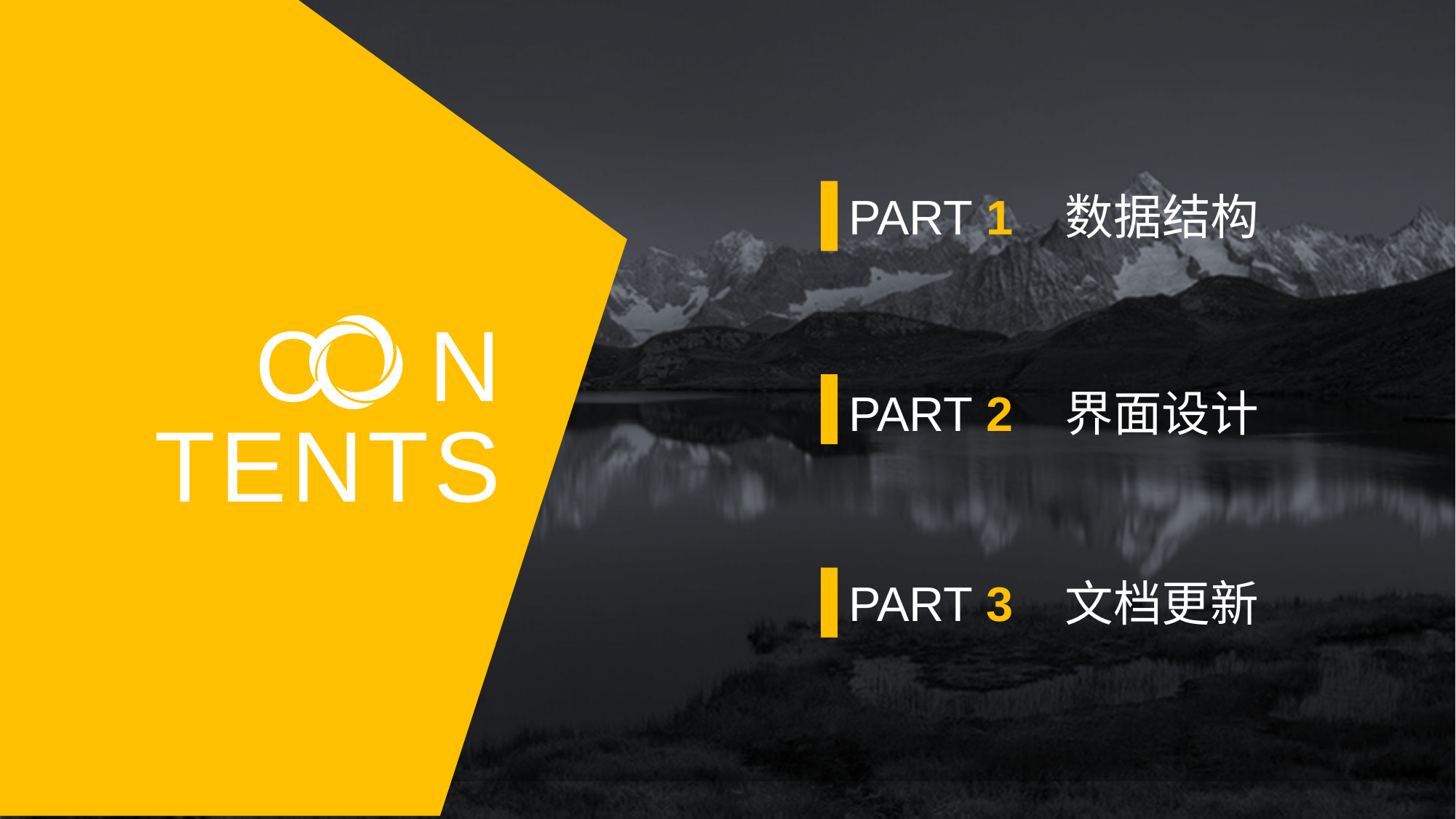

PART 1   数据结构

PART 2   界面设计

PART 3   文档更新

C   N
TENTS